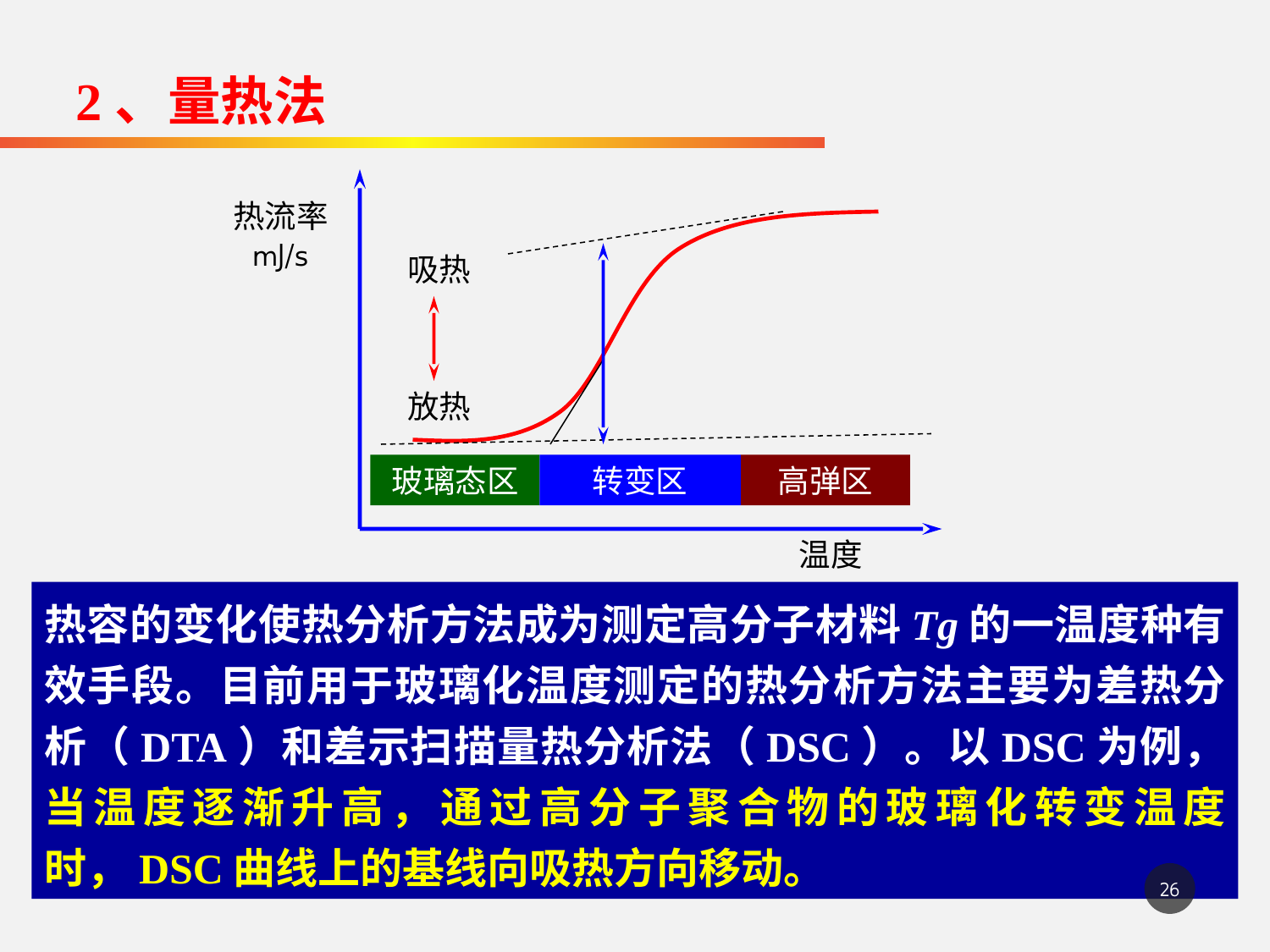

2、量热法

热流率
mJ/s

吸热

放热

玻璃态区
转变区
高弹区

温度
热容的变化使热分析方法成为测定高分子材料Tg的一温度种有效手段。目前用于玻璃化温度测定的热分析方法主要为差热分析（DTA）和差示扫描量热分析法（DSC）。以DSC为例，当温度逐渐升高，通过高分子聚合物的玻璃化转变温度时，DSC曲线上的基线向吸热方向移动。
26